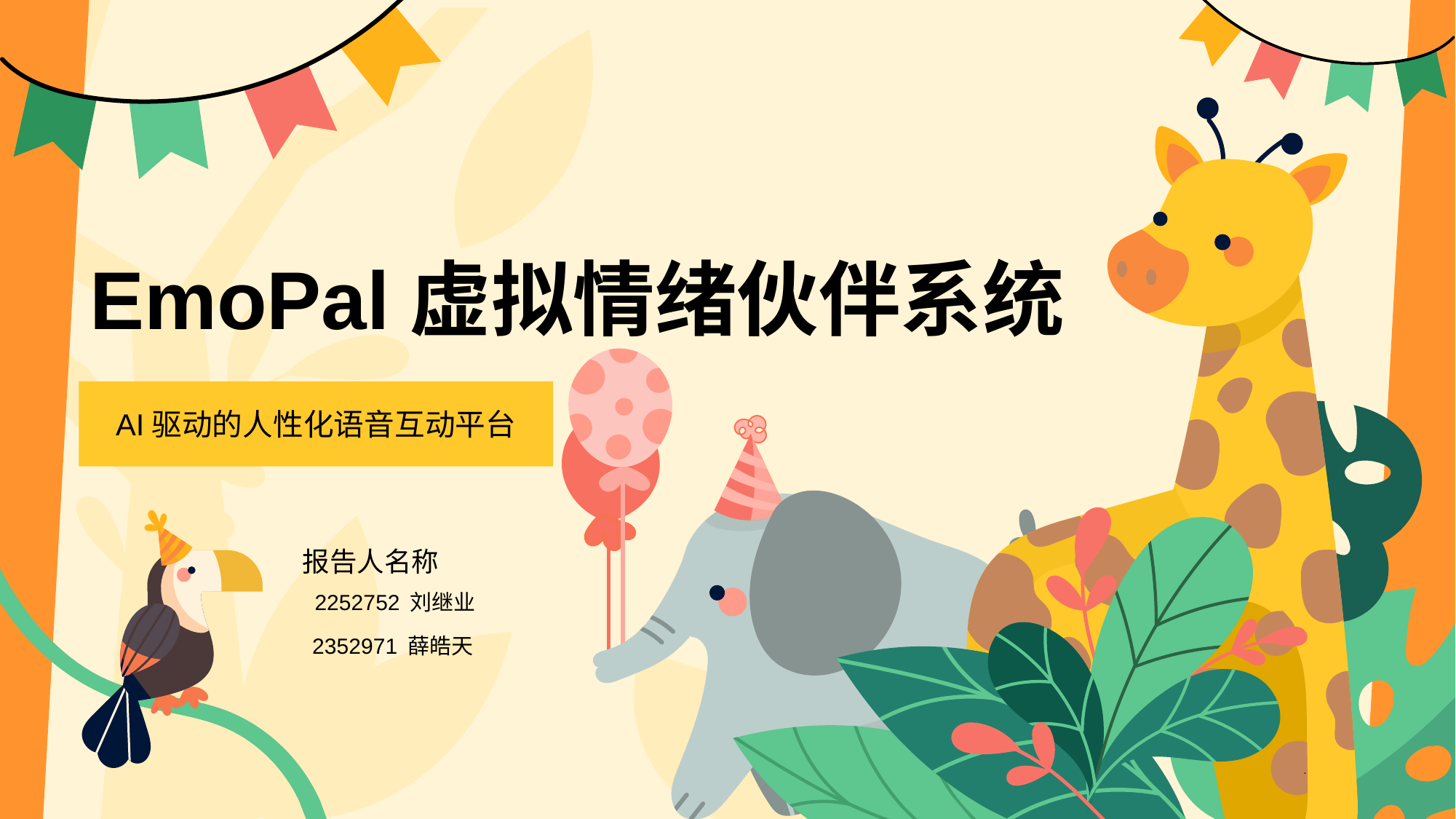

# EmoPal虚拟情绪伙伴系统
AI驱动的人性化语音互动平台
报告人名称
2252752 刘继业
2352971 薛皓天